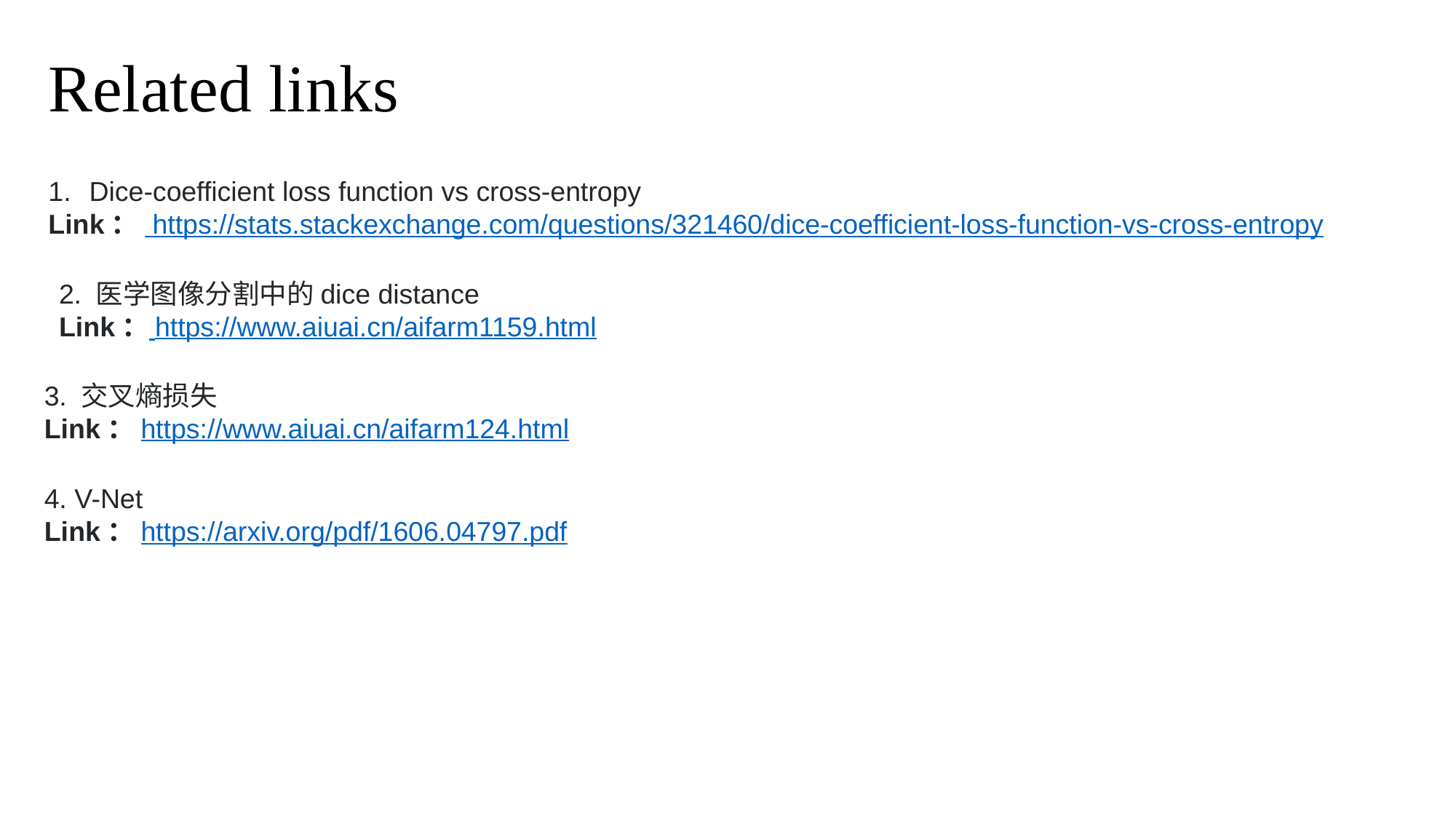

Related links
Dice-coefficient loss function vs cross-entropy
Link： https://stats.stackexchange.com/questions/321460/dice-coefficient-loss-function-vs-cross-entropy
2. 医学图像分割中的dice distance
Link： https://www.aiuai.cn/aifarm1159.html
3. 交叉熵损失
Link：https://www.aiuai.cn/aifarm124.html
4. V-Net
Link：https://arxiv.org/pdf/1606.04797.pdf